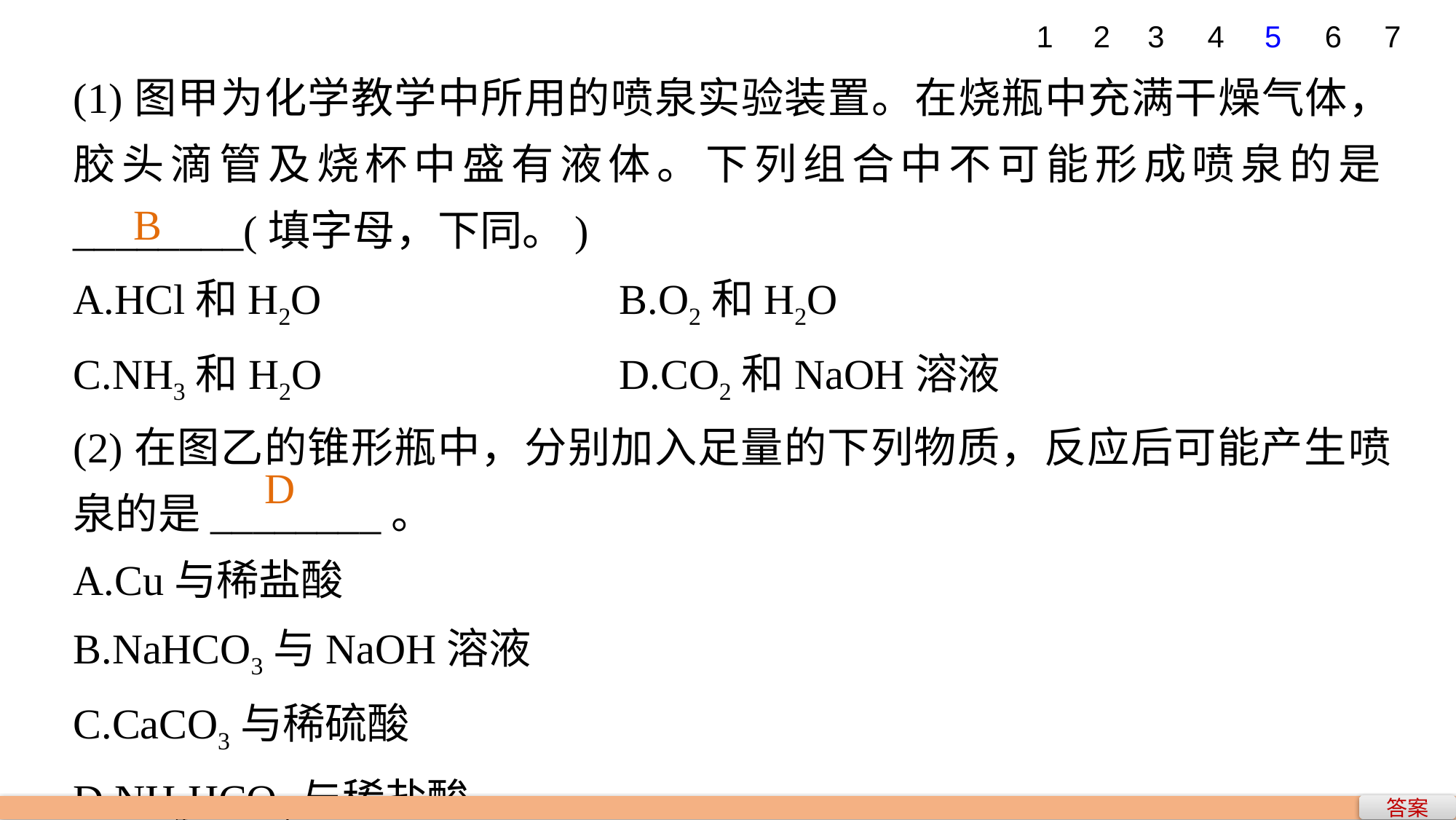

7
1
2
3
4
5
6
(1)图甲为化学教学中所用的喷泉实验装置。在烧瓶中充满干燥气体，胶头滴管及烧杯中盛有液体。下列组合中不可能形成喷泉的是________(填字母，下同。)
A.HCl和H2O  			B.O2和H2O
C.NH3和H2O  			D.CO2和NaOH溶液
(2)在图乙的锥形瓶中，分别加入足量的下列物质，反应后可能产生喷泉的是________。
A.Cu与稀盐酸
B.NaHCO3与NaOH溶液
C.CaCO3与稀硫酸
D.NH4HCO3与稀盐酸
B
D
答案